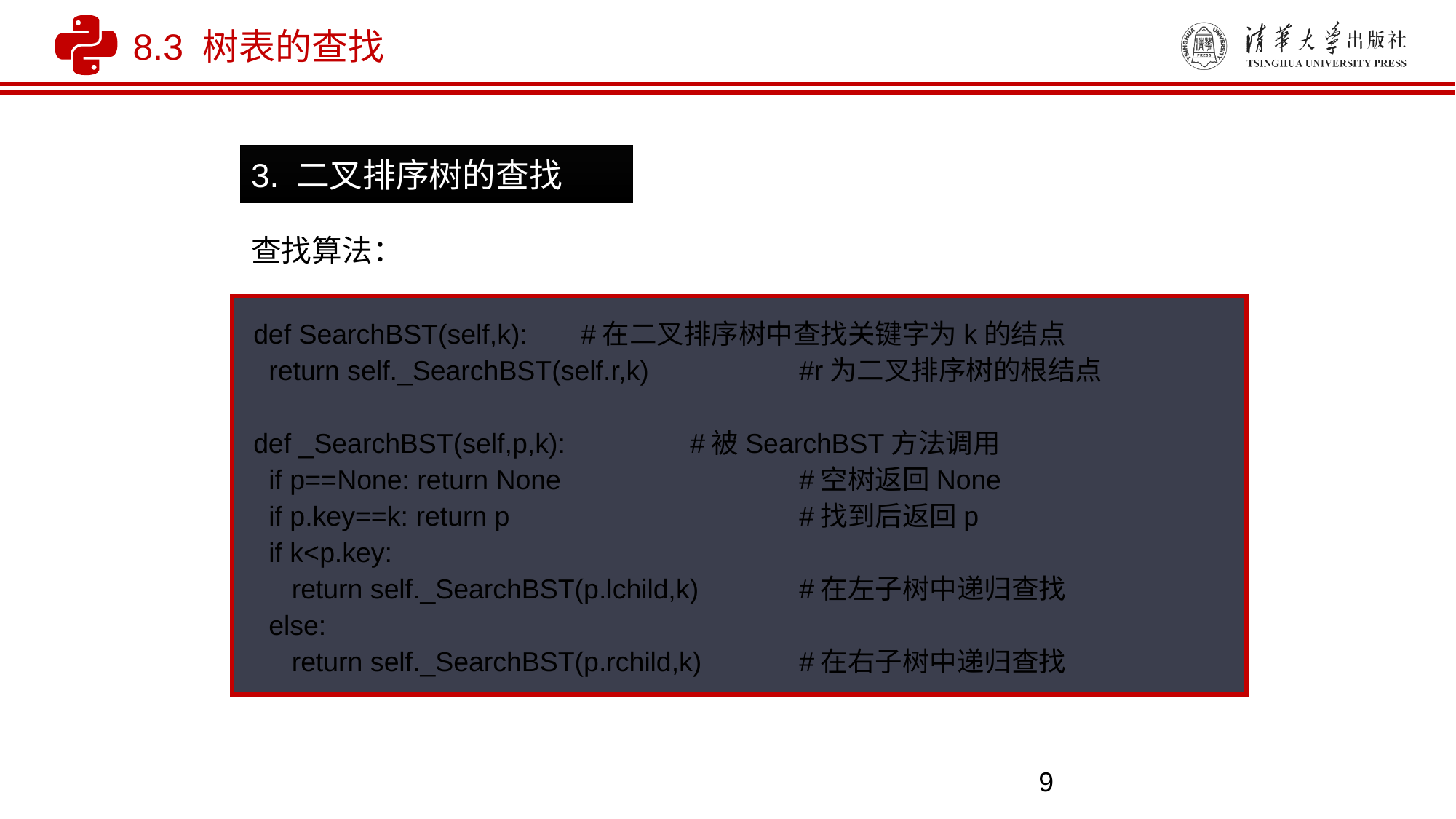

8.3 树表的查找
3. 二叉排序树的查找
查找算法：
def SearchBST(self,k):	#在二叉排序树中查找关键字为k的结点
  return self._SearchBST(self.r,k)		#r为二叉排序树的根结点

def _SearchBST(self,p,k):	        	#被SearchBST方法调用
  if p==None: return None			#空树返回None
  if p.key==k: return p			#找到后返回p
  if k<p.key:
     return self._SearchBST(p.lchild,k)	#在左子树中递归查找
  else:
     return self._SearchBST(p.rchild,k)	#在右子树中递归查找
9